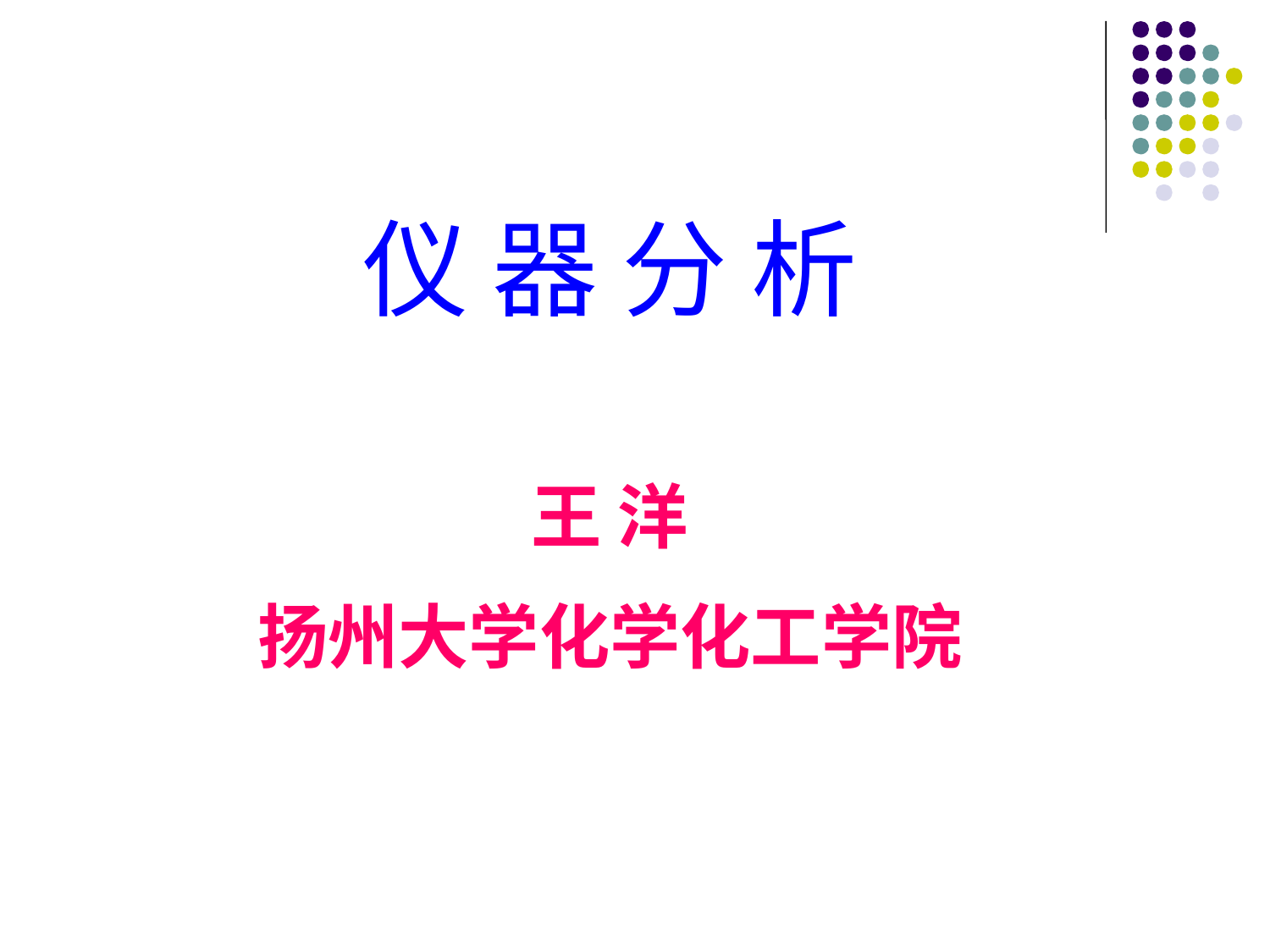

仪 器 分 析
王 洋
扬州大学化学化工学院